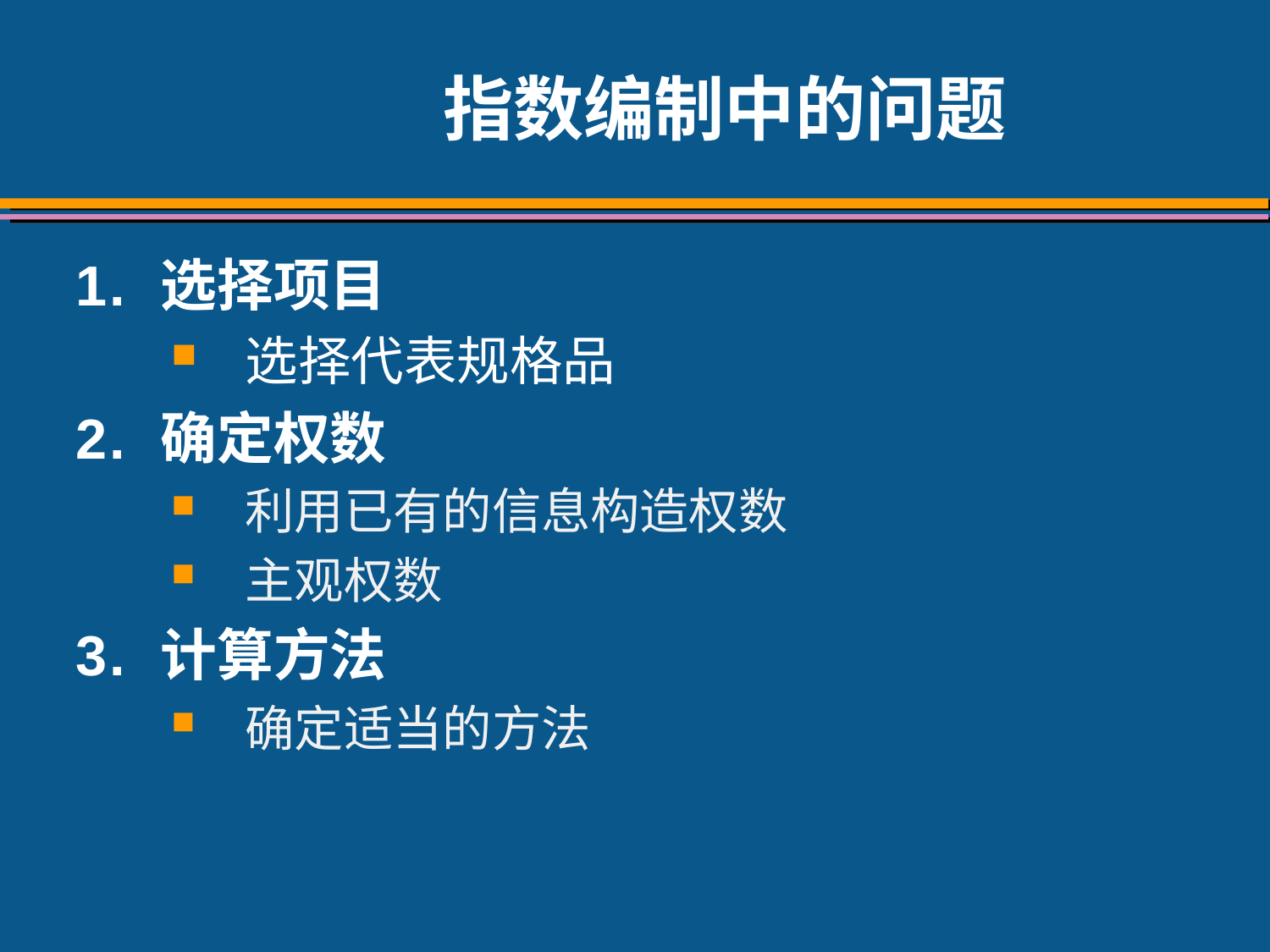

# 指数编制中的问题
选择项目
选择代表规格品
确定权数
利用已有的信息构造权数
主观权数
计算方法
确定适当的方法